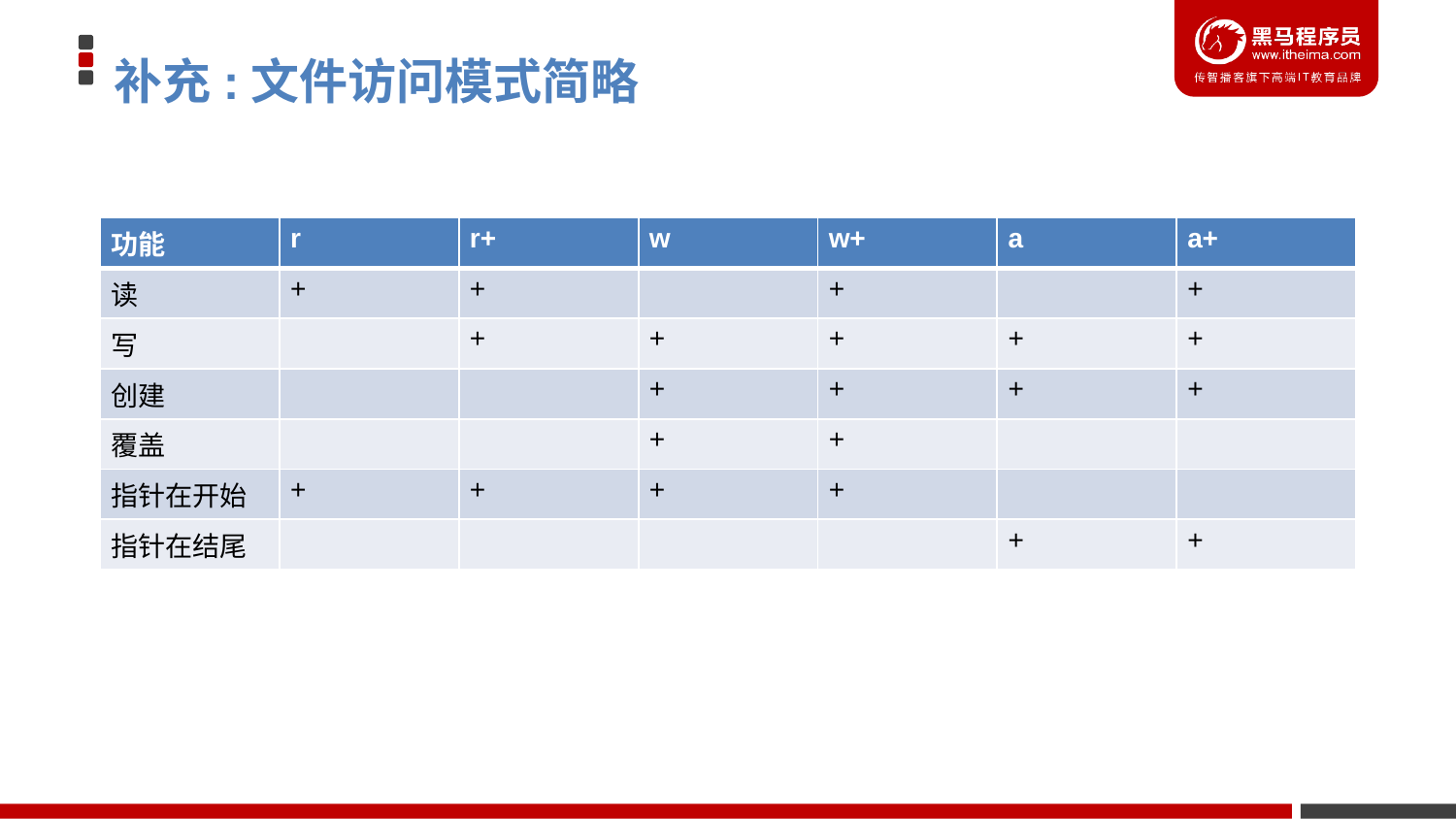

# 补充:文件访问模式简略
| 功能 | r | r+ | w | w+ | a | a+ |
| --- | --- | --- | --- | --- | --- | --- |
| 读 | + | + |  | + |  | + |
| 写 |  | + | + | + | + | + |
| 创建 |  |  | + | + | + | + |
| 覆盖 |  |  | + | + |  |  |
| 指针在开始 | + | + | + | + |  |  |
| 指针在结尾 |  |  |  |  | + | + |